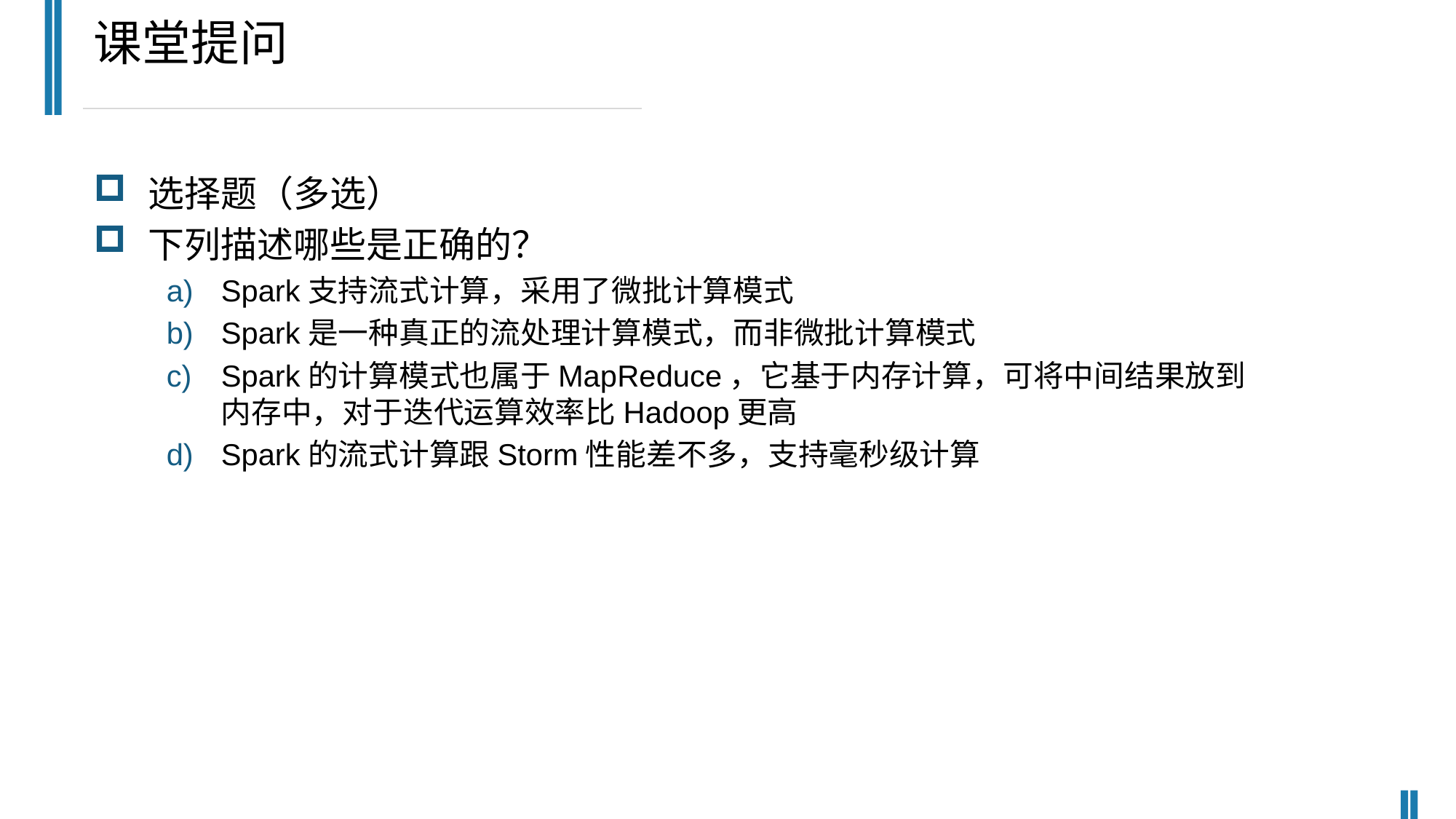

课堂提问

选择题（多选）
下列描述哪些是正确的？
Spark支持流式计算，采用了微批计算模式
Spark是一种真正的流处理计算模式，而非微批计算模式
Spark的计算模式也属于MapReduce，它基于内存计算，可将中间结果放到内存中，对于迭代运算效率比Hadoop更高
Spark的流式计算跟Storm性能差不多，支持毫秒级计算